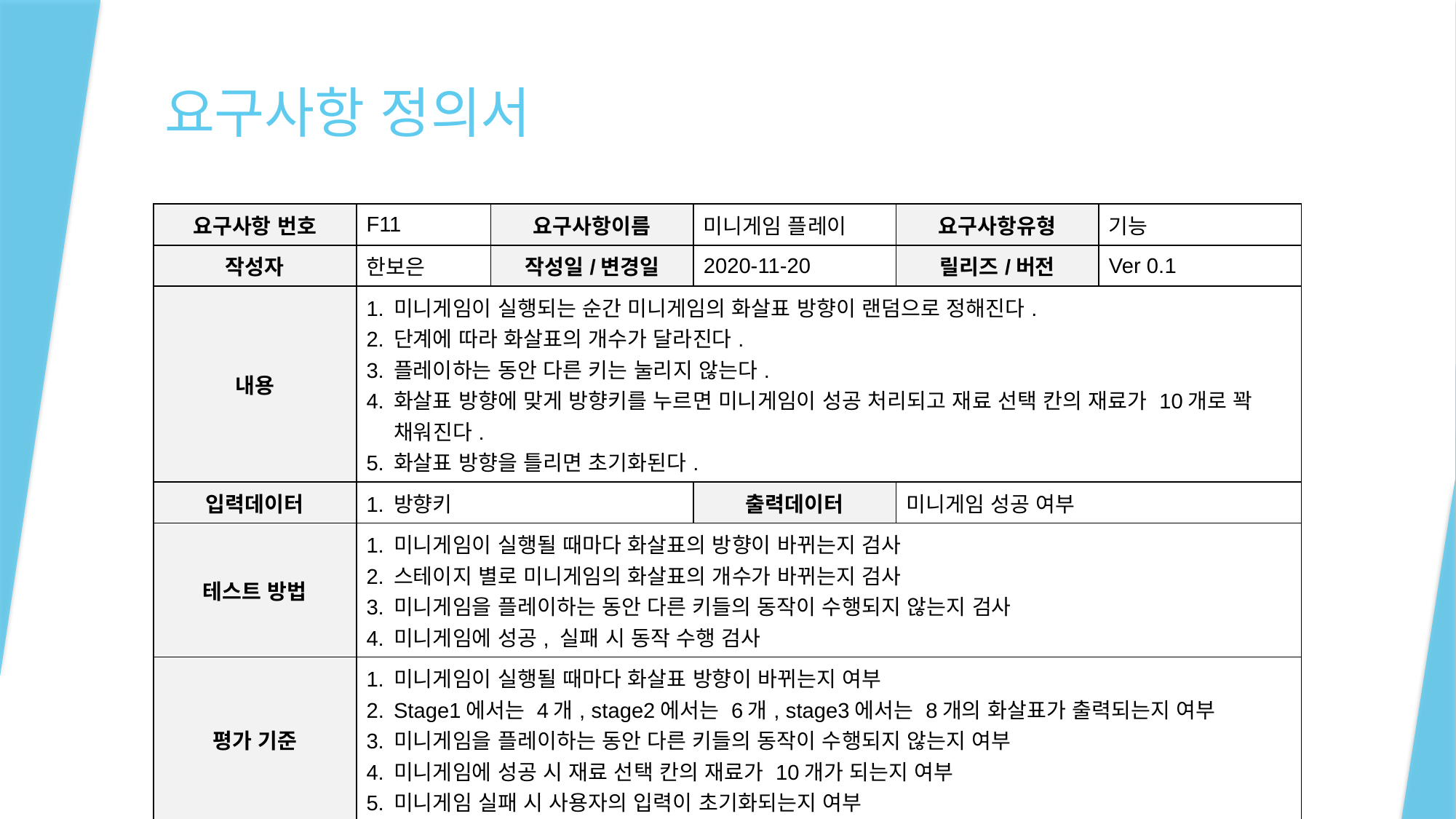

# 요구사항 정의서
| 요구사항 번호 | F11 | 요구사항이름 | 미니게임 플레이 | 요구사항유형 | 기능 |
| --- | --- | --- | --- | --- | --- |
| 작성자 | 한보은 | 작성일/변경일 | 2020-11-20 | 릴리즈/버전 | Ver 0.1 |
| 내용 | 미니게임이 실행되는 순간 미니게임의 화살표 방향이 랜덤으로 정해진다. 단계에 따라 화살표의 개수가 달라진다. 플레이하는 동안 다른 키는 눌리지 않는다. 화살표 방향에 맞게 방향키를 누르면 미니게임이 성공 처리되고 재료 선택 칸의 재료가 10개로 꽉 채워진다. 화살표 방향을 틀리면 초기화된다. |  |  |  |  |
| 입력데이터 | 방향키 |  | 출력데이터 | 미니게임 성공 여부 |  |
| 테스트 방법 | 미니게임이 실행될 때마다 화살표의 방향이 바뀌는지 검사 스테이지 별로 미니게임의 화살표의 개수가 바뀌는지 검사 미니게임을 플레이하는 동안 다른 키들의 동작이 수행되지 않는지 검사 미니게임에 성공, 실패 시 동작 수행 검사 |  |  |  |  |
| 평가 기준 | 미니게임이 실행될 때마다 화살표 방향이 바뀌는지 여부 Stage1에서는 4개, stage2에서는 6개, stage3에서는 8개의 화살표가 출력되는지 여부 미니게임을 플레이하는 동안 다른 키들의 동작이 수행되지 않는지 여부 미니게임에 성공 시 재료 선택 칸의 재료가 10개가 되는지 여부 미니게임 실패 시 사용자의 입력이 초기화되는지 여부 |  |  |  |  |
| 우선순위 | 상 | 변경가능성 | 중 | 관련요구사항 | F7 |